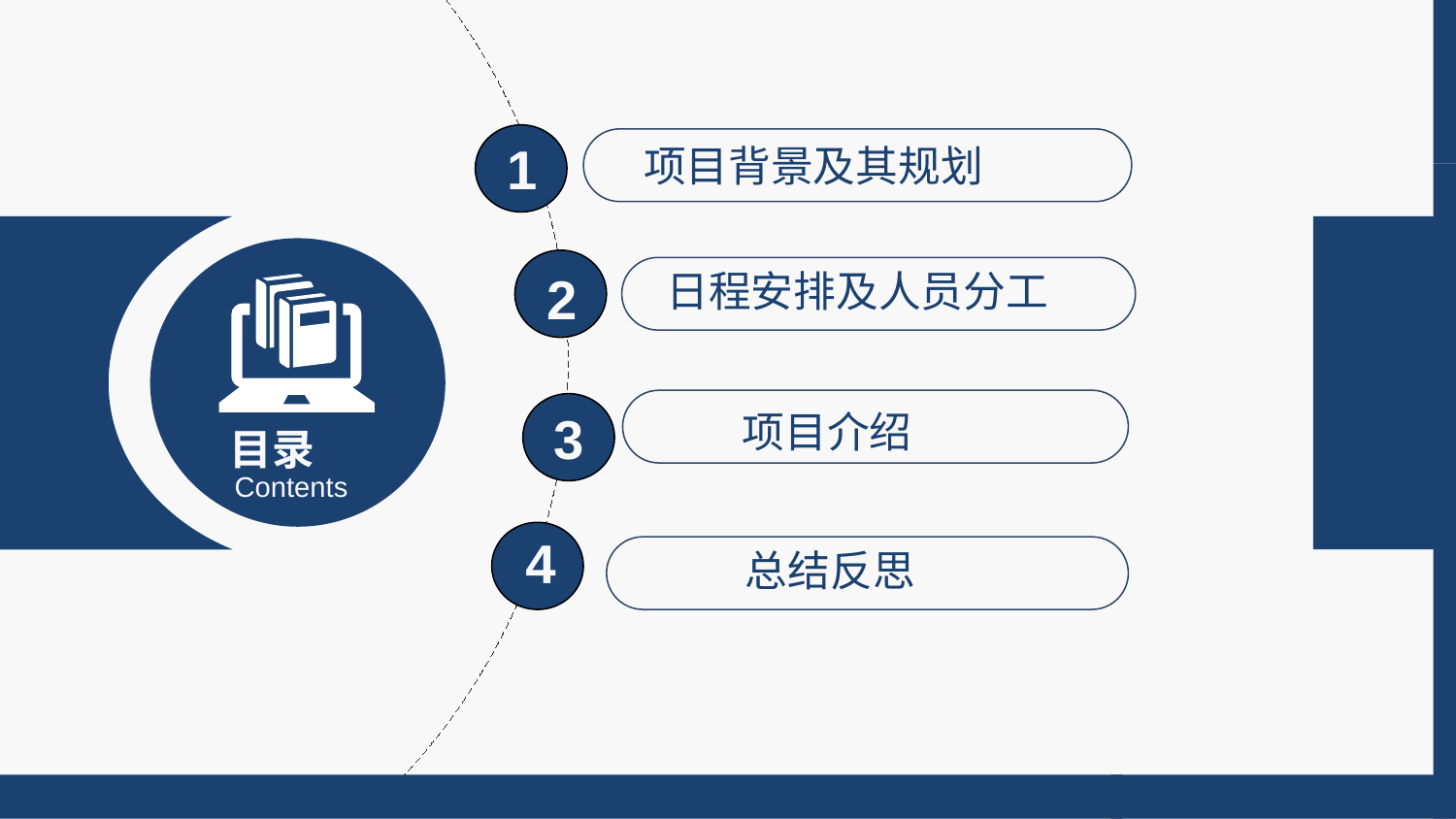

1
  项目背景及其规划

2
   日程安排及人员分工

     项目介绍
3
目录
Contents
4

      总结反思